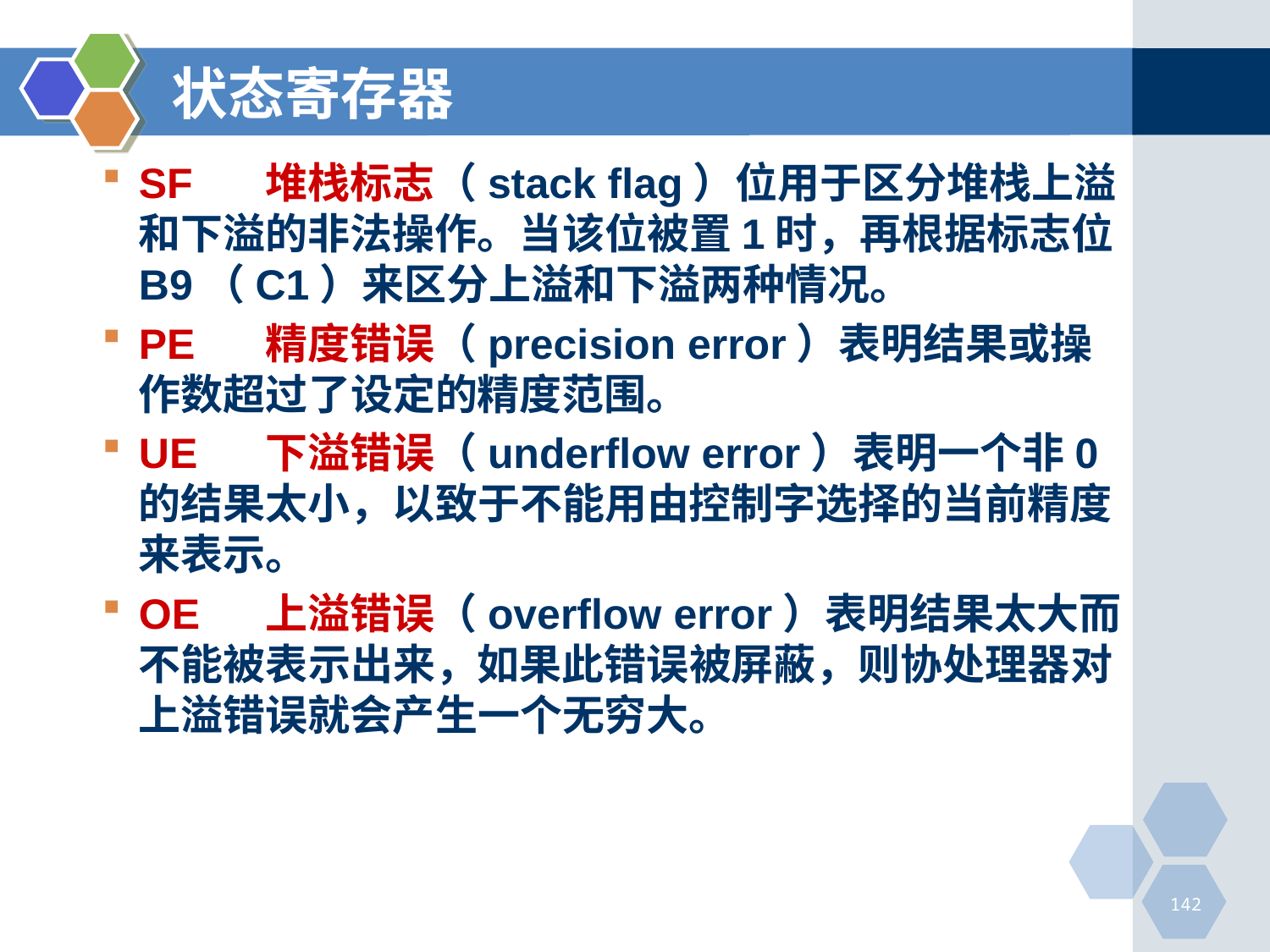

# 状态寄存器
SF	堆栈标志（stack flag）位用于区分堆栈上溢和下溢的非法操作。当该位被置1时，再根据标志位B9（C1）来区分上溢和下溢两种情况。
PE	精度错误（precision error）表明结果或操作数超过了设定的精度范围。
UE	下溢错误（underflow error）表明一个非0的结果太小，以致于不能用由控制字选择的当前精度来表示。
OE	上溢错误（overflow error）表明结果太大而不能被表示出来，如果此错误被屏蔽，则协处理器对上溢错误就会产生一个无穷大。
142